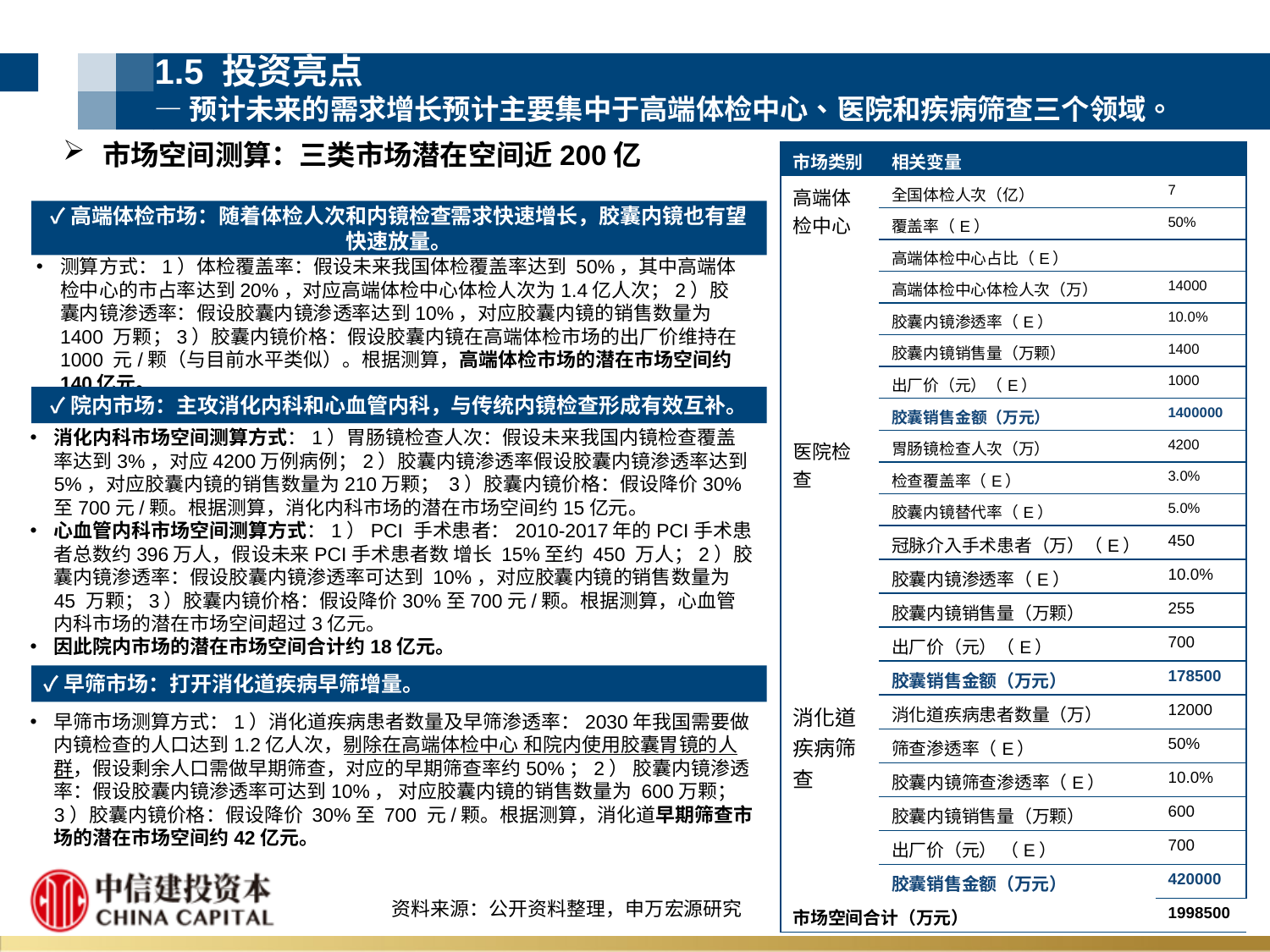

1.5 投资亮点
—预计未来的需求增长预计主要集中于高端体检中心、医院和疾病筛查三个领域。

市场空间测算：三类市场潜在空间近200亿
| 市场类别 | 相关变量 |  |
| --- | --- | --- |
| 高端体检中心 | 全国体检人次（亿） | 7 |
|  | 覆盖率（E） | 50% |
|  | 高端体检中心占比（E） |  |
|  | 高端体检中心体检人次（万） | 14000 |
|  | 胶囊内镜渗透率（E） | 10.0% |
|  | 胶囊内镜销售量（万颗） | 1400 |
|  | 出厂价（元）（E） | 1000 |
|  | 胶囊销售金额（万元） | 1400000 |
| 医院检查 | 胃肠镜检查人次（万） | 4200 |
|  | 检查覆盖率（E） | 3.0% |
|  | 胶囊内镜替代率（E） | 5.0% |
|  | 冠脉介入手术患者（万）（E） | 450 |
|  | 胶囊内镜渗透率（E） | 10.0% |
|  | 胶囊内镜销售量（万颗） | 255 |
|  | 出厂价（元）（E） | 700 |
|  | 胶囊销售金额（万元） | 178500 |
| 消化道疾病筛查 | 消化道疾病患者数量（万） | 12000 |
|  | 筛查渗透率（E） | 50% |
|  | 胶囊内镜筛查渗透率（E） | 10.0% |
|  | 胶囊内镜销售量（万颗） | 600 |
|  | 出厂价（元） （E） | 700 |
|  | 胶囊销售金额（万元） | 420000 |
| 市场空间合计（万元） |  | 1998500 |
✓高端体检市场：随着体检人次和内镜检查需求快速增长，胶囊内镜也有望快速放量。
测算方式：1）体检覆盖率：假设未来我国体检覆盖率达到 50%，其中高端体检中心的市占率达到20%，对应高端体检中心体检人次为1.4亿人次；2）胶囊内镜渗透率：假设胶囊内镜渗透率达到10%，对应胶囊内镜的销售数量为1400 万颗；3）胶囊内镜价格：假设胶囊内镜在高端体检市场的出厂价维持在 1000 元/颗（与目前水平类似）。根据测算，高端体检市场的潜在市场空间约140亿元。
✓院内市场：主攻消化内科和心血管内科，与传统内镜检查形成有效互补。
消化内科市场空间测算方式：1）胃肠镜检查人次：假设未来我国内镜检查覆盖率达到3%，对应4200万例病例；2）胶囊内镜渗透率假设胶囊内镜渗透率达到5%，对应胶囊内镜的销售数量为210万颗； 3）胶囊内镜价格：假设降价30%至700元/颗。根据测算，消化内科市场的潜在市场空间约15亿元。
心血管内科市场空间测算方式：1）PCI 手术患者：2010-2017年的PCI手术患者总数约396万人，假设未来PCI手术患者数 增长 15%至约 450 万人；2）胶囊内镜渗透率：假设胶囊内镜渗透率可达到 10%，对应胶囊内镜的销售数量为 45 万颗；3）胶囊内镜价格：假设降价30%至700元/颗。根据测算，心血管内科市场的潜在市场空间超过3亿元。
因此院内市场的潜在市场空间合计约18亿元。
1.4 投资亮点
✓早筛市场：打开消化道疾病早筛增量。
早筛市场测算方式：1）消化道疾病患者数量及早筛渗透率：2030年我国需要做内镜检查的人口达到1.2亿人次，剔除在高端体检中心 和院内使用胶囊胃镜的人群，假设剩余人口需做早期筛查，对应的早期筛查率约50%；2） 胶囊内镜渗透率：假设胶囊内镜渗透率可达到10%， 对应胶囊内镜的销售数量为 600万颗；3）胶囊内镜价格：假设降价 30%至 700 元/颗。根据测算，消化道早期筛查市场的潜在市场空间约42亿元。
资料来源：公开资料整理，申万宏源研究